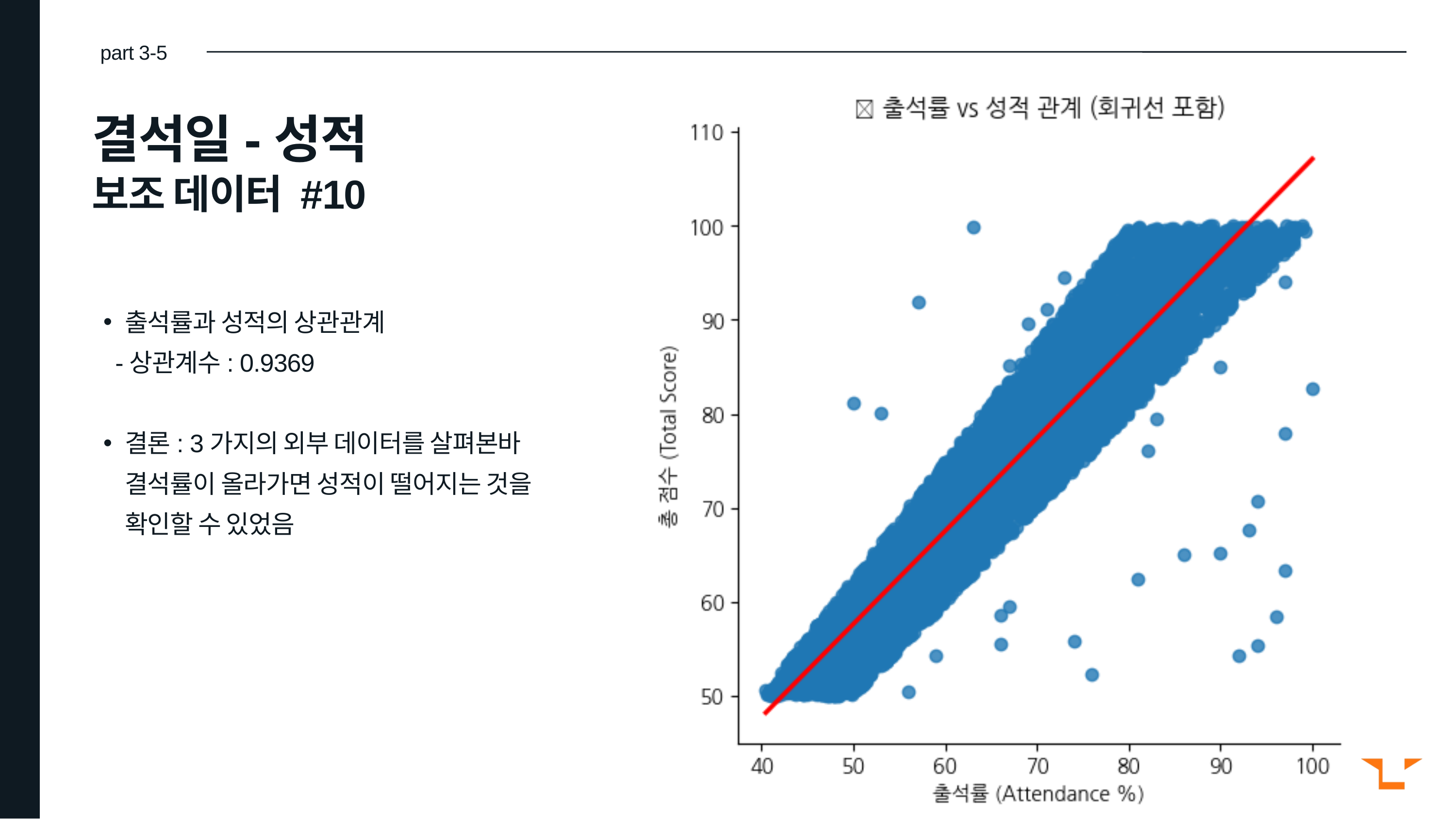

part 3-5

결석일-성적
보조 데이터 #10
출석률과 성적의 상관관계
     -상관계수: 0.9369

결론: 3가지의 외부 데이터를 살펴본바  결석률이 올라가면 성적이 떨어지는 것을 확인할 수 있었음